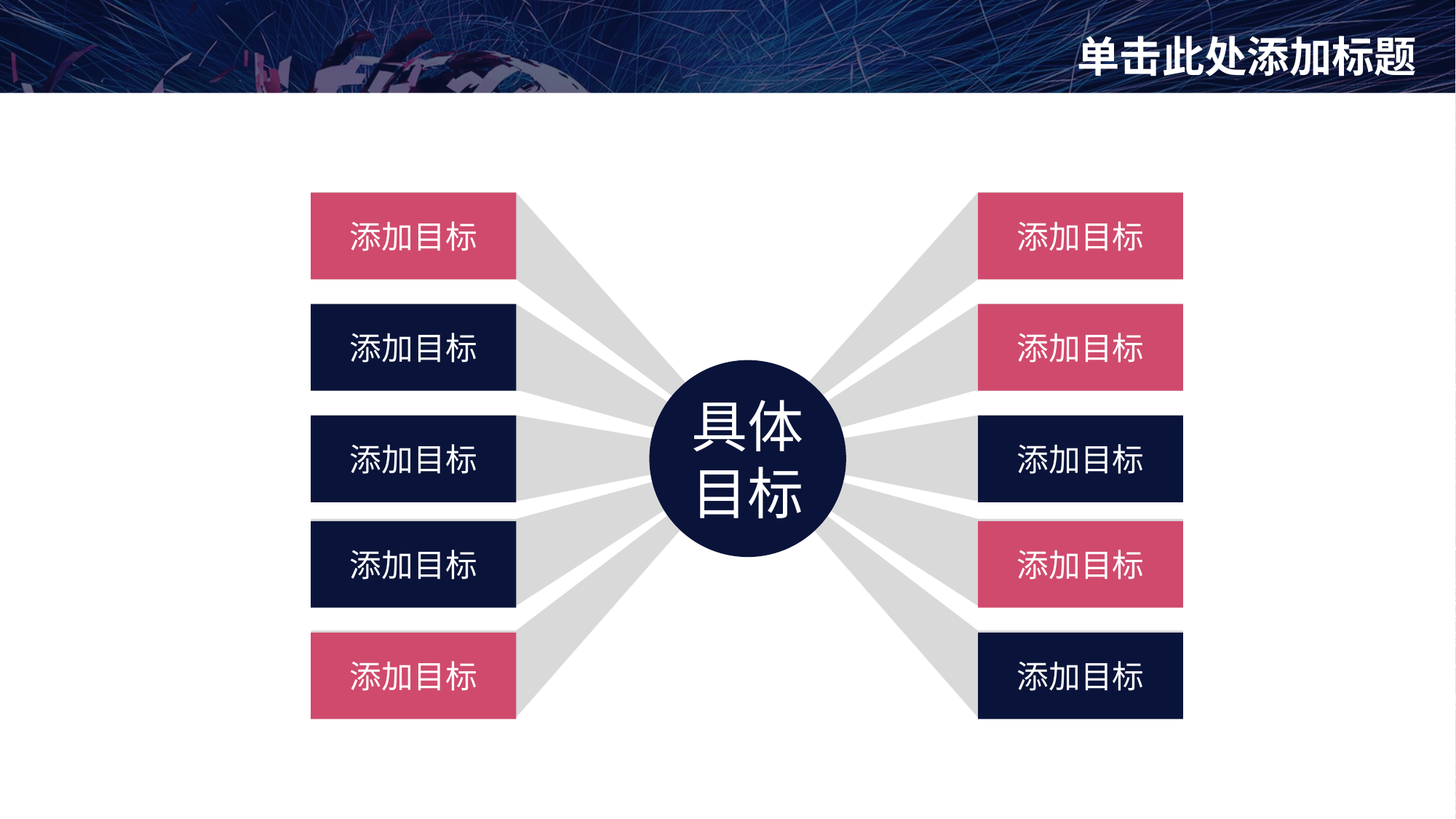

# 单击此处添加标题

添加目标

添加目标

添加目标

添加目标
添加目标

添加目标

添加目标

添加目标

添加目标
添加目标
具体目标